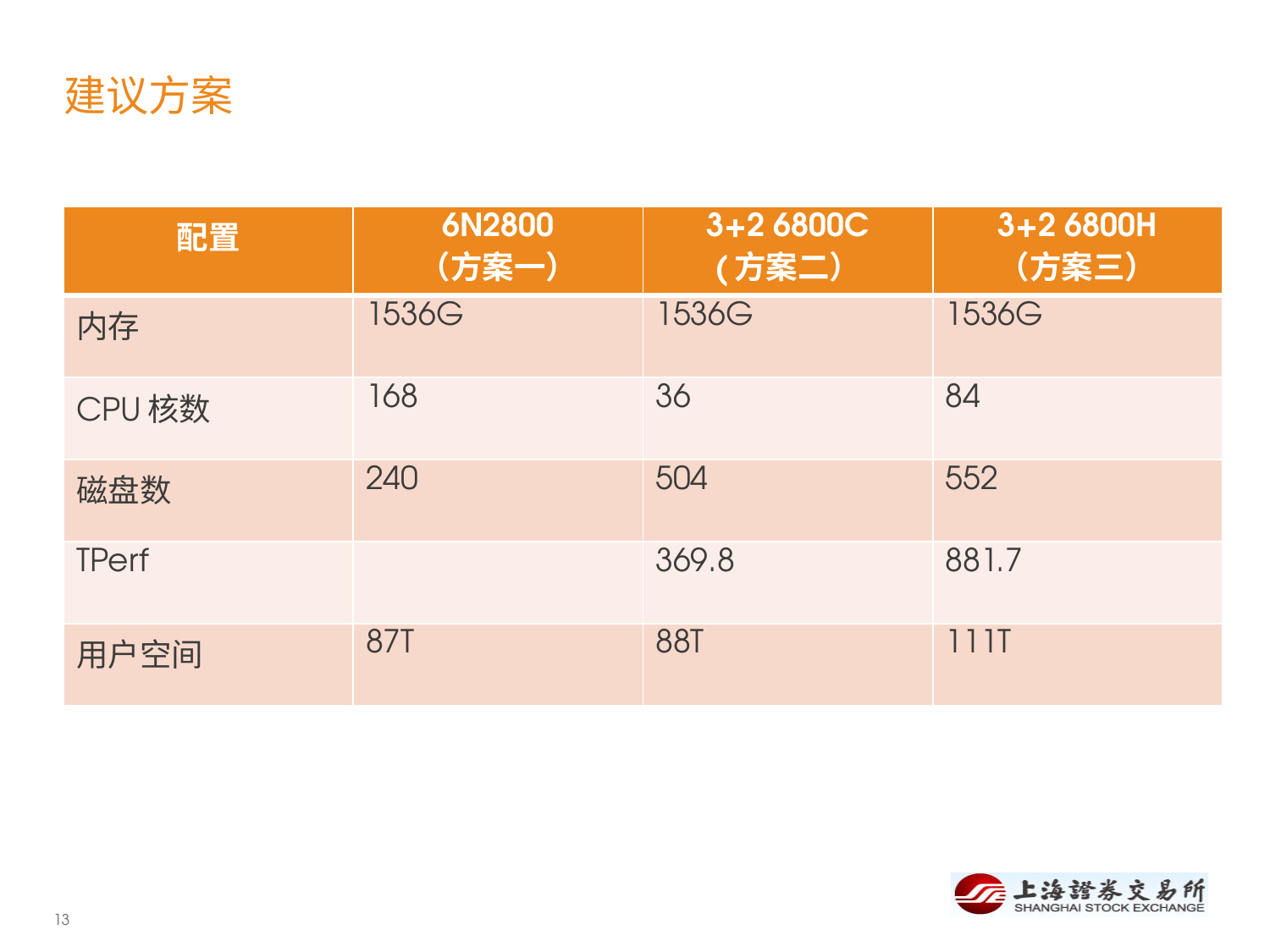

# 建议方案
| 配置 | 6N2800 （方案一） | 3+2 6800C (方案二） | 3+2 6800H （方案三） |
| --- | --- | --- | --- |
| 内存 | 1536G | 1536G | 1536G |
| CPU核数 | 168 | 36 | 84 |
| 磁盘数 | 240 | 504 | 552 |
| TPerf |  | 369.8 | 881.7 |
| 用户空间 | 87T | 88T | 111T |